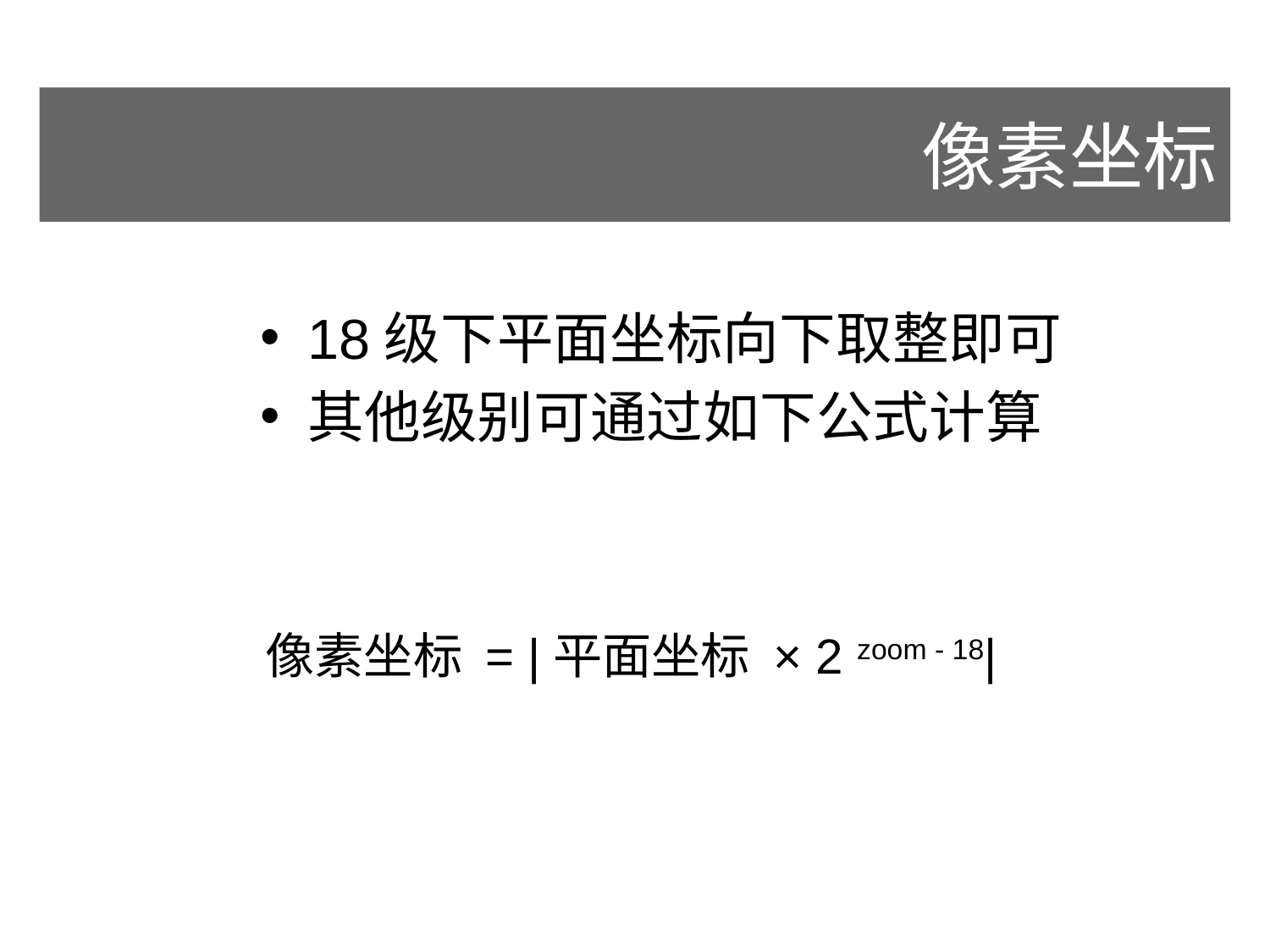

像素坐标
18级下平面坐标向下取整即可
其他级别可通过如下公式计算
像素坐标 = |平面坐标 × 2 zoom - 18|